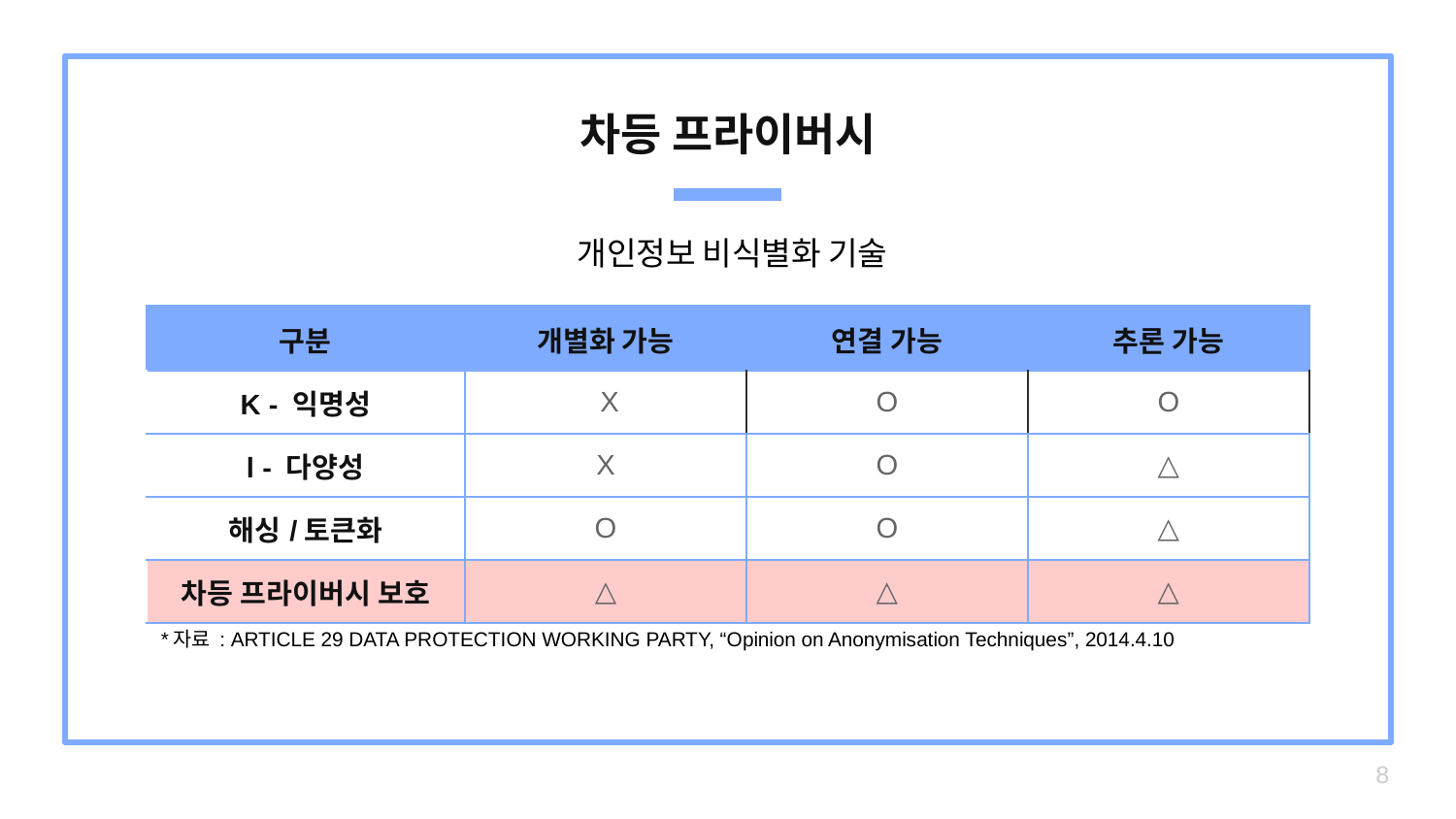

# 차등 프라이버시
개인정보 비식별화 기술
| 구분 | 개별화 가능 | 연결 가능 | 추론 가능 |
| --- | --- | --- | --- |
| K - 익명성 | X | O | O |
| l - 다양성 | X | O | △ |
| 해싱/토큰화 | O | O | △ |
| 차등 프라이버시 보호 | △ | △ | △ |
*자료 : ARTICLE 29 DATA PROTECTION WORKING PARTY, “Opinion on Anonymisation Techniques”, 2014.4.10
8